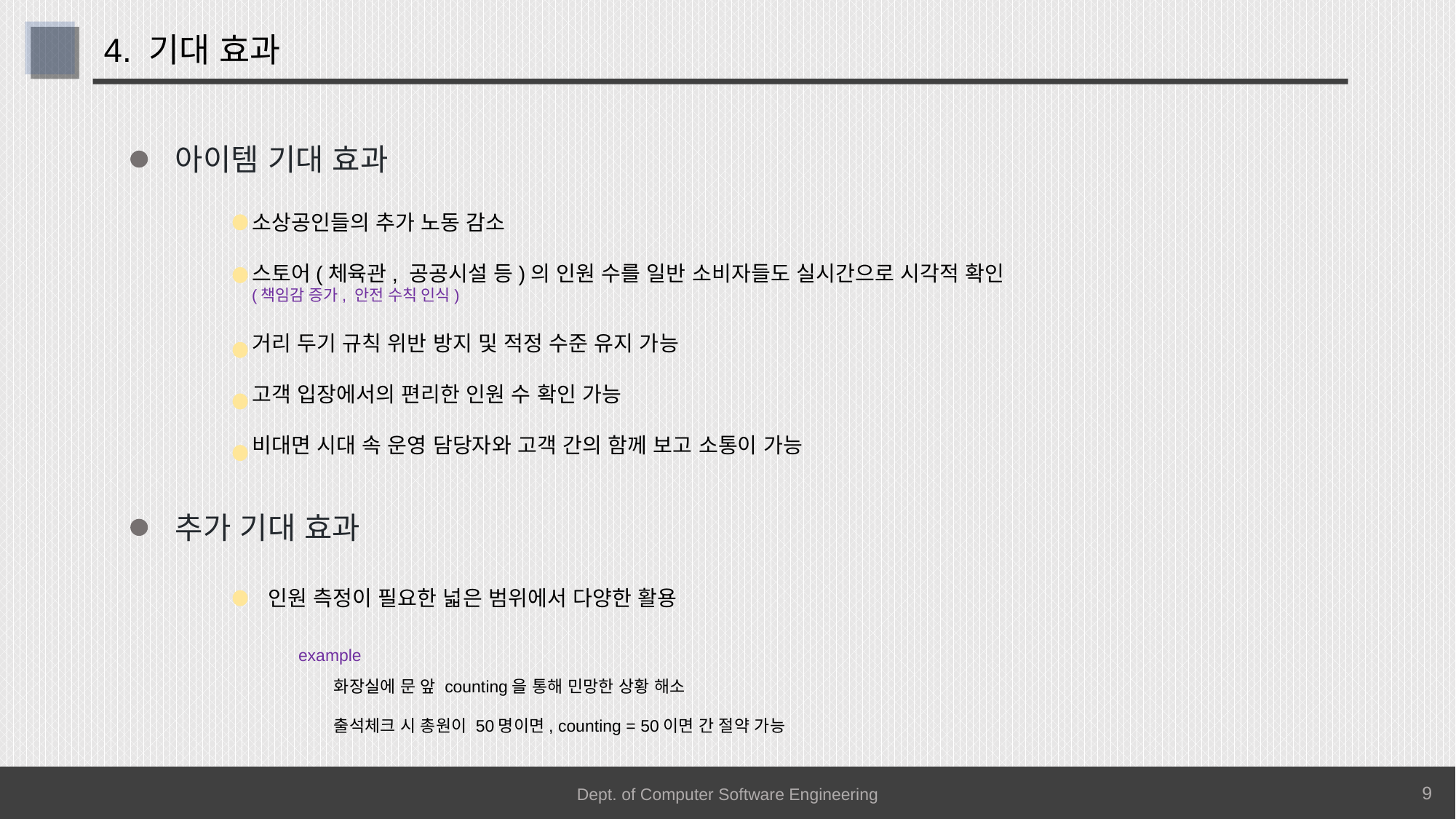

# 4. 기대 효과
아이템 기대 효과

소상공인들의 추가 노동 감소

스토어(체육관, 공공시설 등)의 인원 수를 일반 소비자들도 실시간으로 시각적 확인
(책임감 증가, 안전 수칙 인식)

거리 두기 규칙 위반 방지 및 적정 수준 유지 가능

고객 입장에서의 편리한 인원 수 확인 가능

비대면 시대 속 운영 담당자와 고객 간의 함께 보고 소통이 가능

추가 기대 효과

인원 측정이 필요한 넓은 범위에서 다양한 활용

example
화장실에 문 앞 counting을 통해 민망한 상황 해소

출석체크 시 총원이 50명이면, counting = 50이면 간 절약 가능